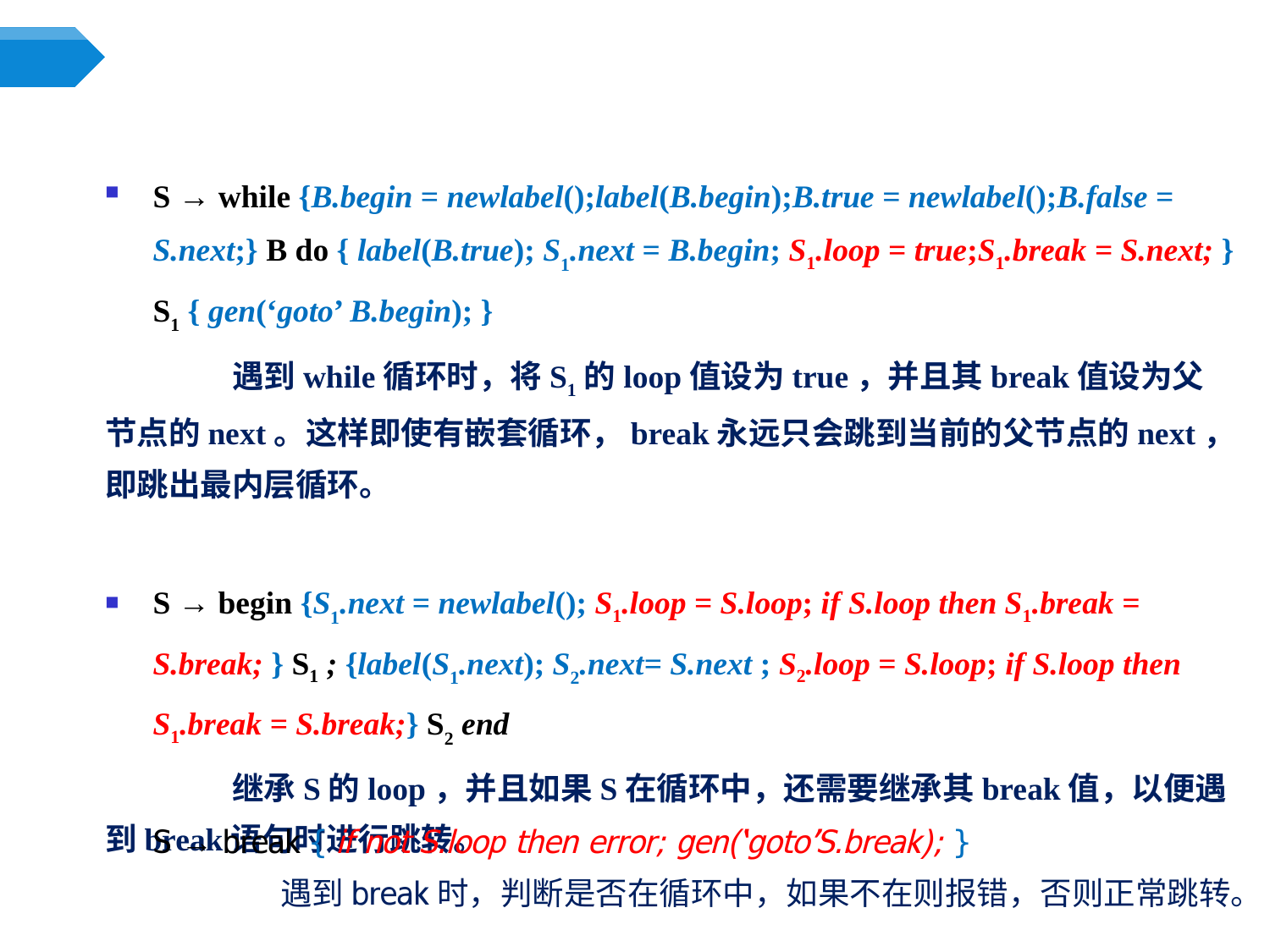

S → while {B.begin = newlabel();label(B.begin);B.true = newlabel();B.false = S.next;} B do { label(B.true); S1.next = B.begin; S1.loop = true;S1.break = S.next; } S1 { gen(‘goto’ B.begin); }
	遇到while循环时，将S1的loop值设为true，并且其break值设为父节点的next。这样即使有嵌套循环，break永远只会跳到当前的父节点的next，即跳出最内层循环。

S → begin {S1.next = newlabel(); S1.loop = S.loop; if S.loop then S1.break = S.break; } S1 ; {label(S1.next); S2.next= S.next ; S2.loop = S.loop; if S.loop then S1.break = S.break;} S2 end
	继承S的loop，并且如果S在循环中，还需要继承其break值，以便遇到break语句时进行跳转。

S → break { if not S.loop then error; gen(‘goto’S.break); }
	遇到break时，判断是否在循环中，如果不在则报错，否则正常跳转。